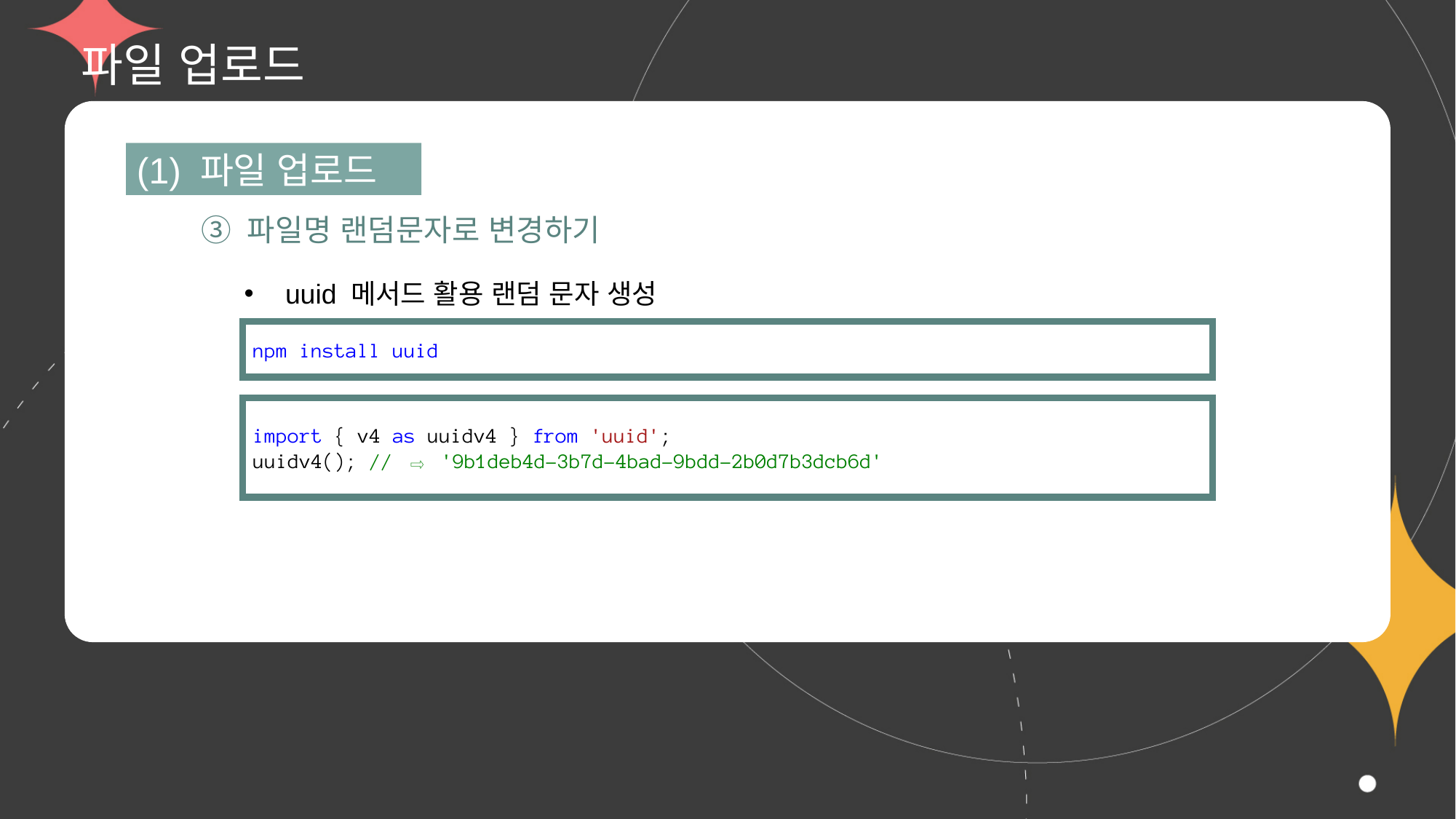

# 파일 업로드
(1) 파일 업로드
③ 파일명 랜덤문자로 변경하기
uuid 메서드 활용 랜덤 문자 생성
npm install uuid
import { v4 as uuidv4 } from 'uuid';
uuidv4(); // ⇨ '9b1deb4d-3b7d-4bad-9bdd-2b0d7b3dcb6d'